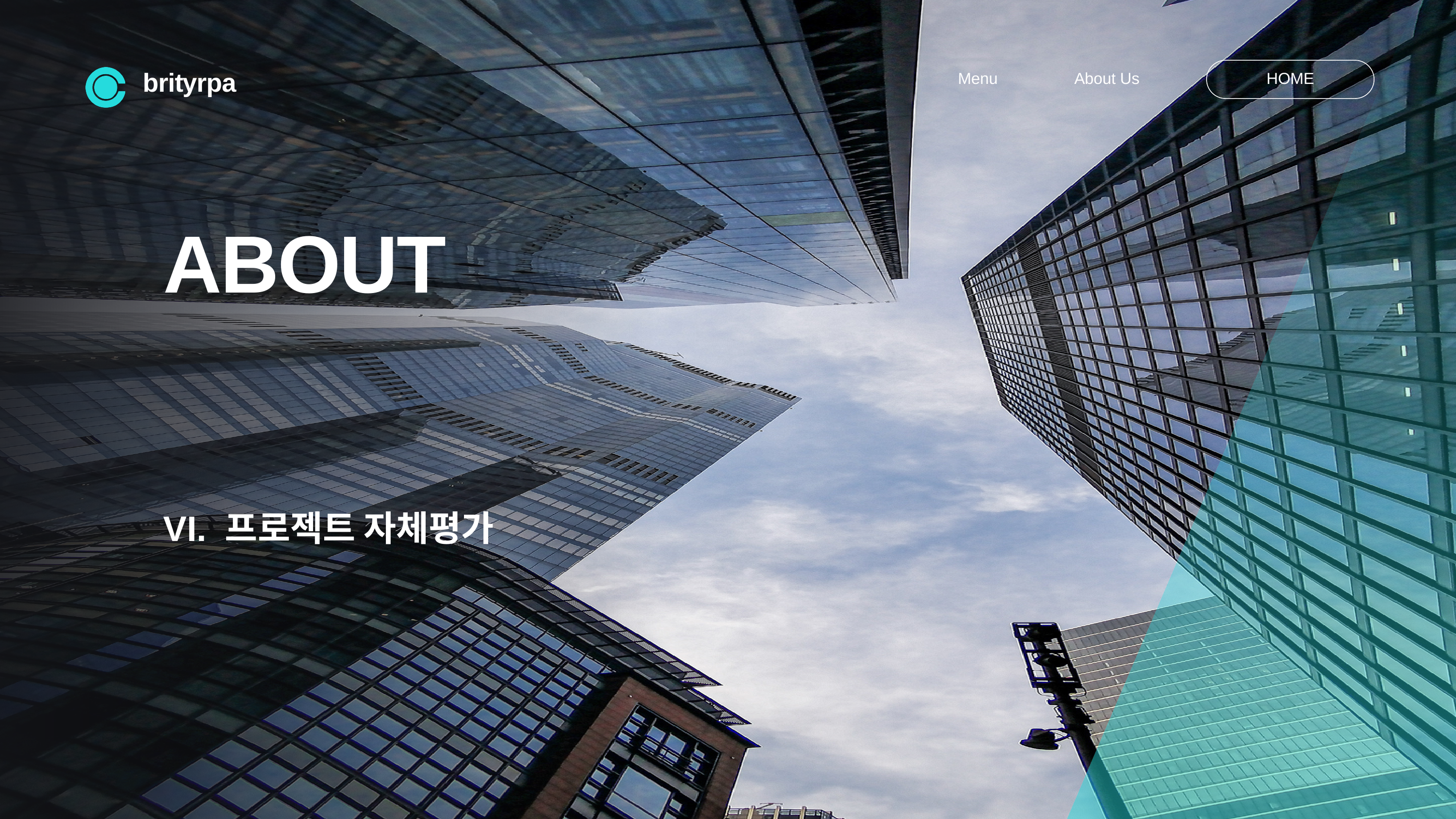

Menu
About Us
HOME
brityrpa
ABOUT

VI. 프로젝트 자체평가